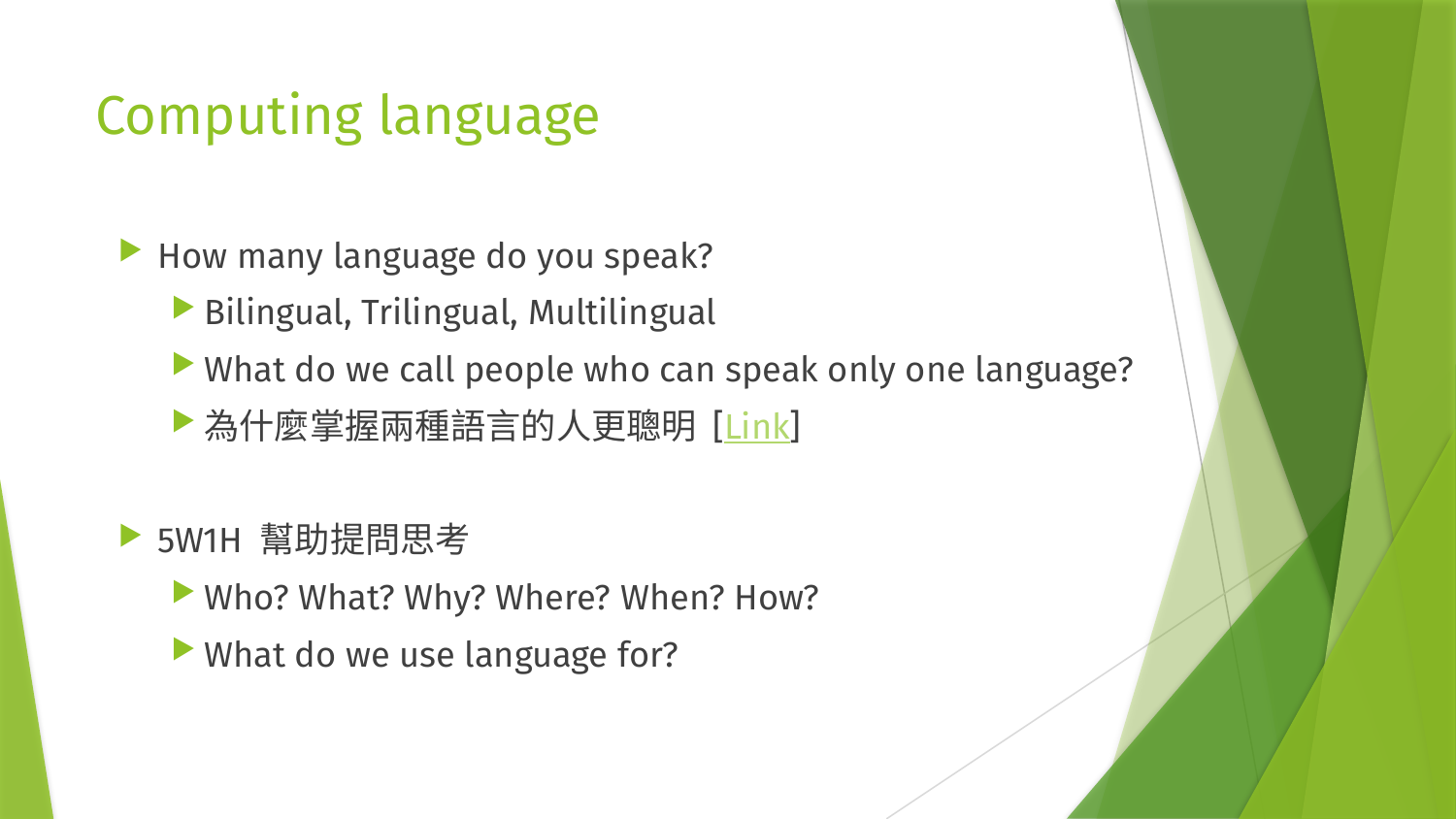

# Computing language
How many language do you speak?
Bilingual, Trilingual, Multilingual
What do we call people who can speak only one language?
為什麼掌握兩種語言的人更聰明 [Link]

5W1H 幫助提問思考
Who? What? Why? Where? When? How?
What do we use language for?